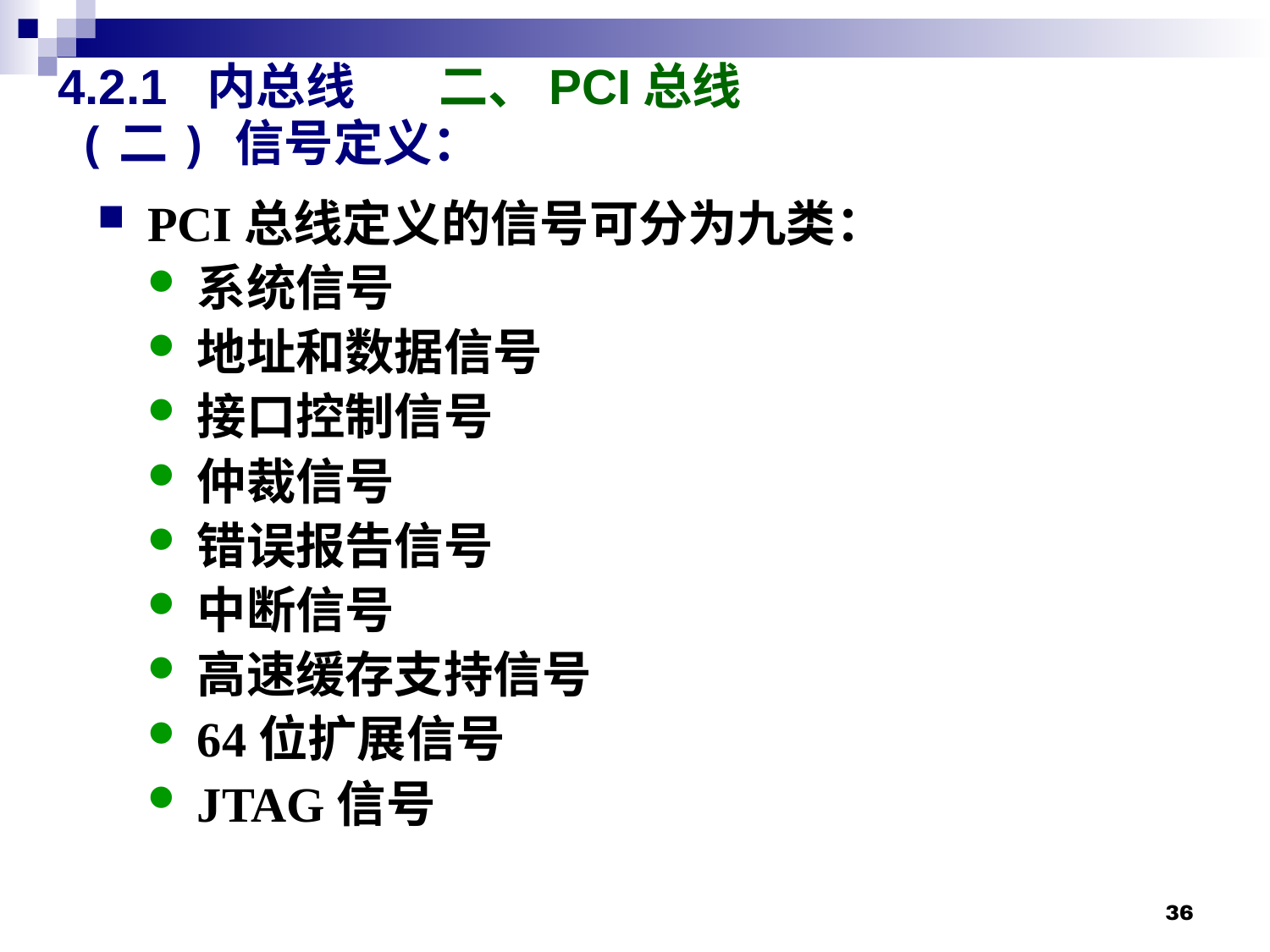

# 4.2.1  内总线 	二、PCI总线
(二) 信号定义：
PCI总线定义的信号可分为九类：
系统信号
地址和数据信号
接口控制信号
仲裁信号
错误报告信号
中断信号
高速缓存支持信号
64位扩展信号
JTAG信号
36